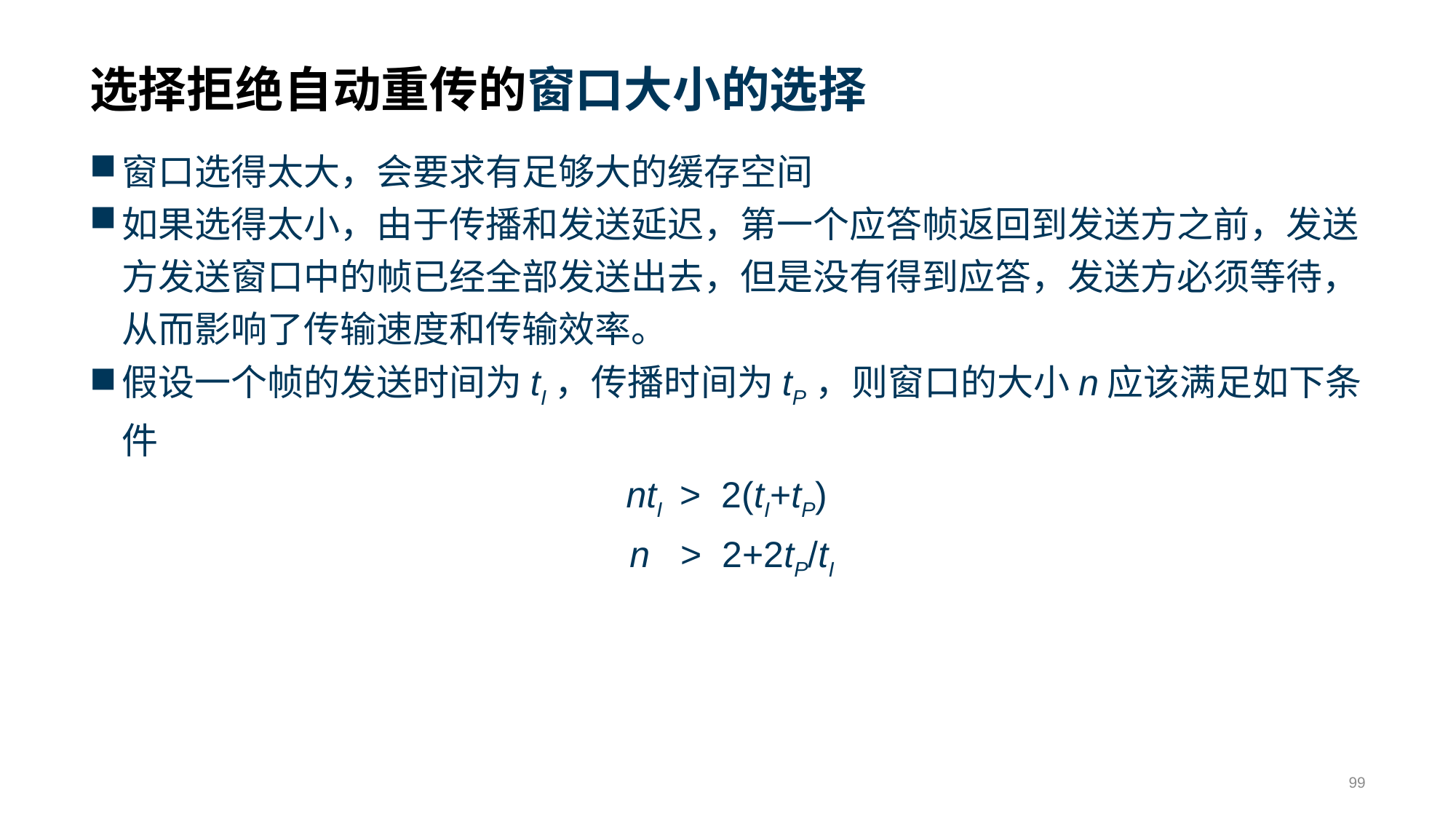

# 选择拒绝自动重传的窗口大小的选择
窗口选得太大，会要求有足够大的缓存空间
如果选得太小，由于传播和发送延迟，第一个应答帧返回到发送方之前，发送方发送窗口中的帧已经全部发送出去，但是没有得到应答，发送方必须等待，从而影响了传输速度和传输效率。
假设一个帧的发送时间为tI，传播时间为tP，则窗口的大小n应该满足如下条件
ntI   >  2(tI+tP)
 n   >  2+2tP/tI

99